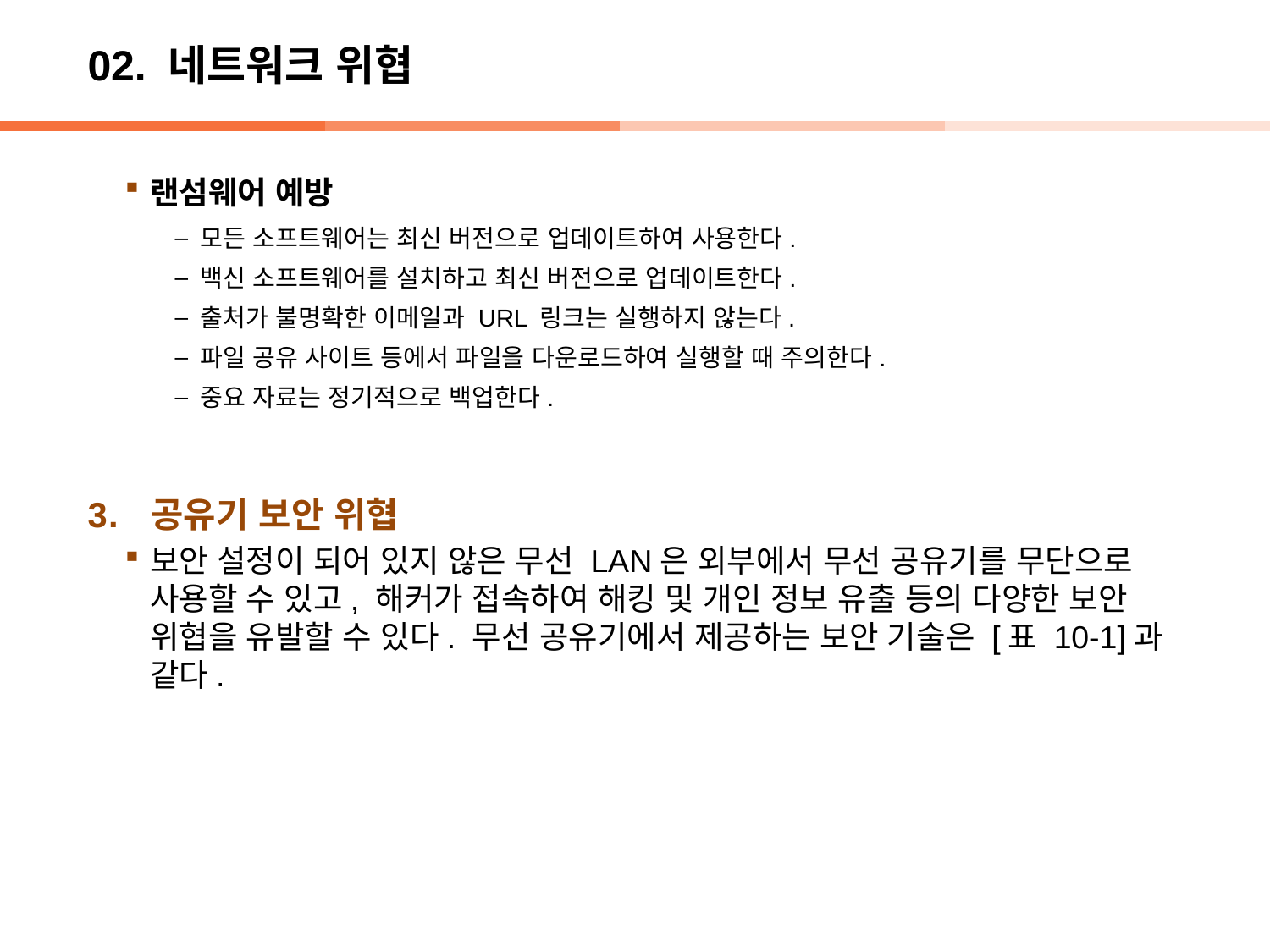

# 02. 네트워크 위협
랜섬웨어 예방
모든 소프트웨어는 최신 버전으로 업데이트하여 사용한다.
백신 소프트웨어를 설치하고 최신 버전으로 업데이트한다.
출처가 불명확한 이메일과 URL 링크는 실행하지 않는다.
파일 공유 사이트 등에서 파일을 다운로드하여 실행할 때 주의한다.
중요 자료는 정기적으로 백업한다.

공유기 보안 위협
보안 설정이 되어 있지 않은 무선 LAN은 외부에서 무선 공유기를 무단으로 사용할 수 있고, 해커가 접속하여 해킹 및 개인 정보 유출 등의 다양한 보안 위협을 유발할 수 있다. 무선 공유기에서 제공하는 보안 기술은 [표 10-1]과 같다.